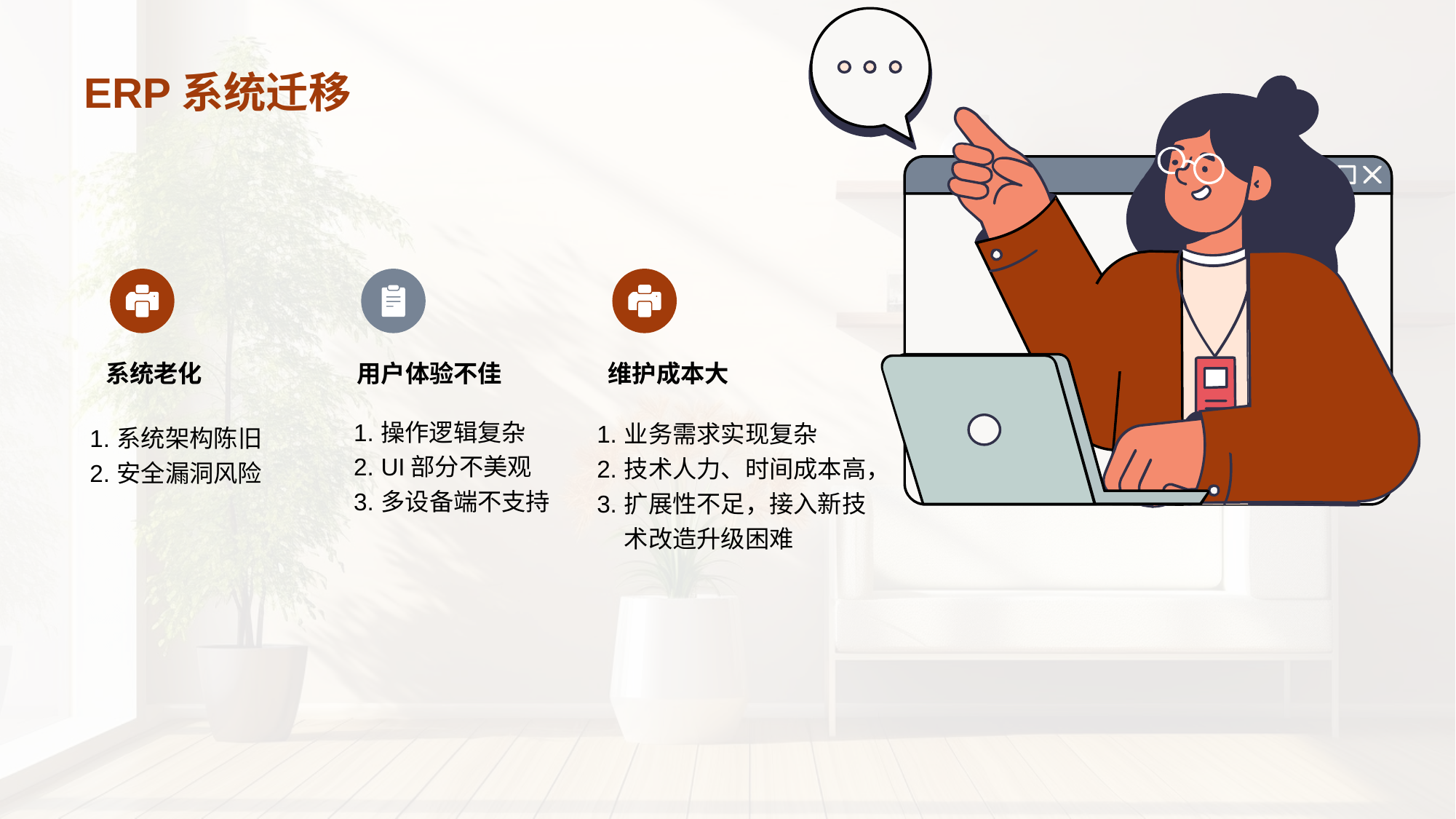

系统老化

用户体验不佳

维护成本大
# ERP系统迁移
操作逻辑复杂
UI部分不美观
多设备端不支持
业务需求实现复杂
技术人力、时间成本高，
扩展性不足，接入新技术改造升级困难

系统架构陈旧
安全漏洞风险